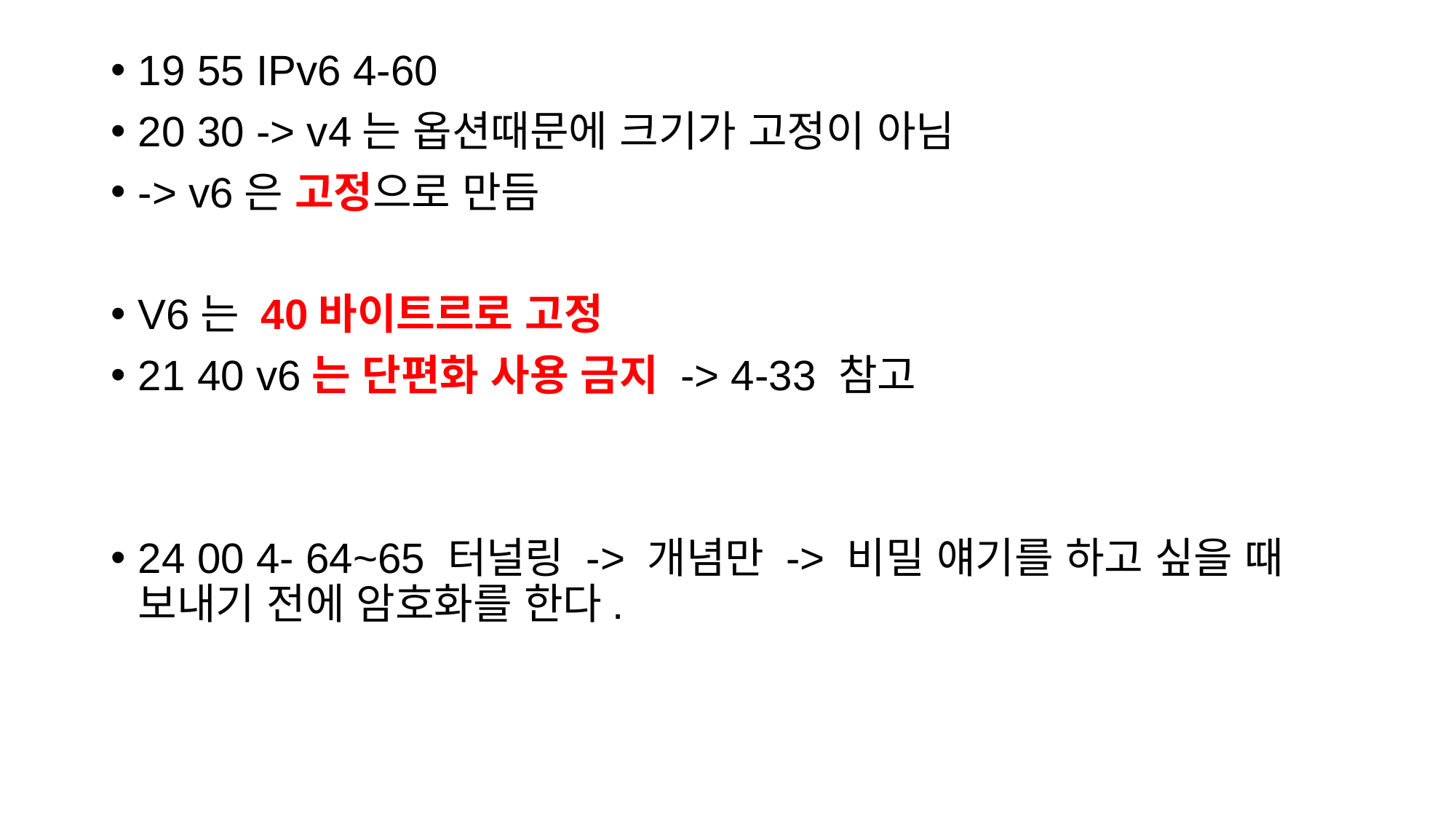

19 55 IPv6 4-60
20 30 -> v4는 옵션때문에 크기가 고정이 아님
-> v6은 고정으로 만듬

V6는 40바이트르로 고정
21 40 v6는 단편화 사용 금지 -> 4-33 참고

24 00 4- 64~65 터널링 -> 개념만 -> 비밀 얘기를 하고 싶을 때 보내기 전에 암호화를 한다.